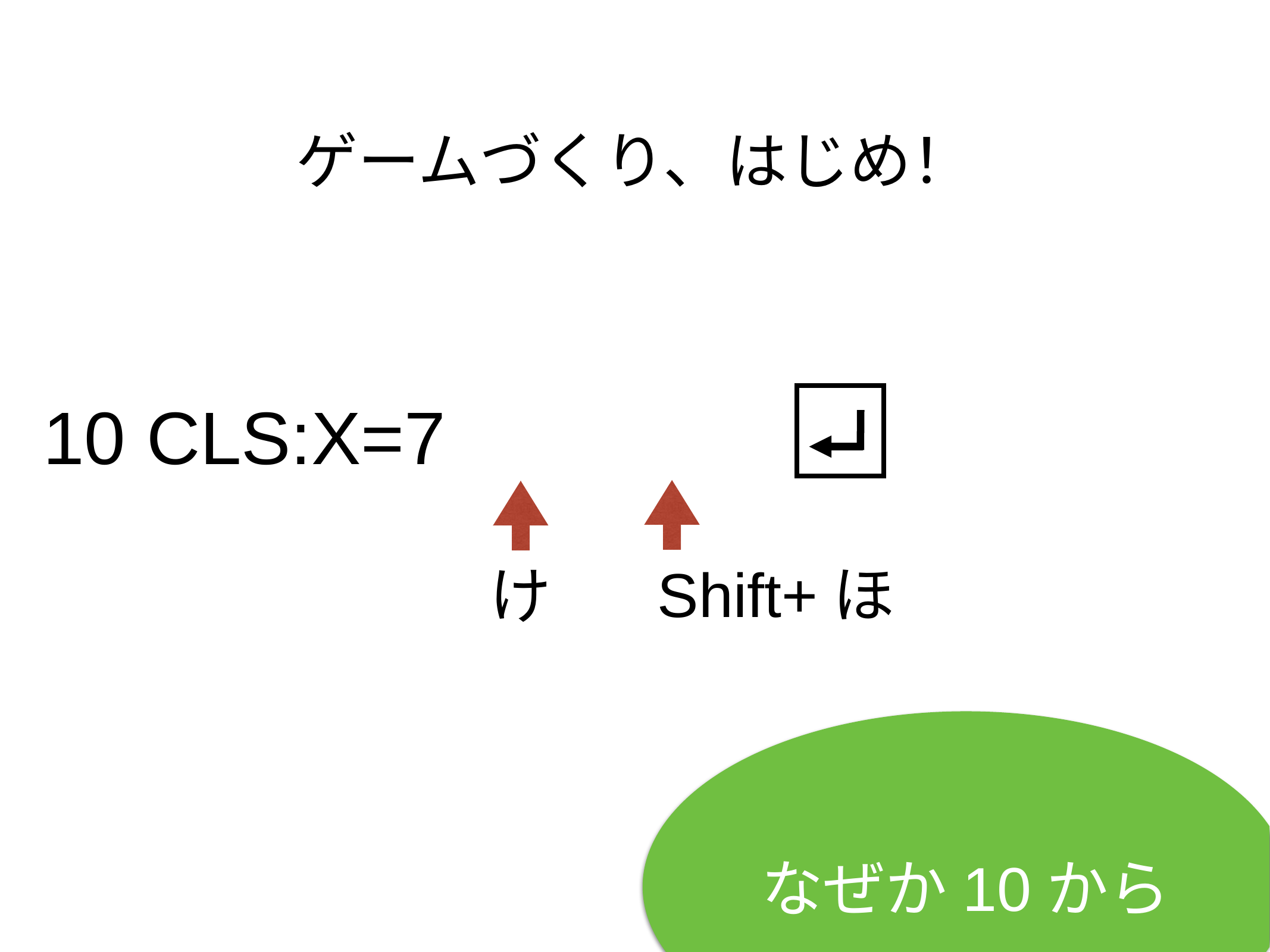

# ゲームづくり、はじめ！

10 CLS:X=7

Shift+ほ
け
なぜか10から